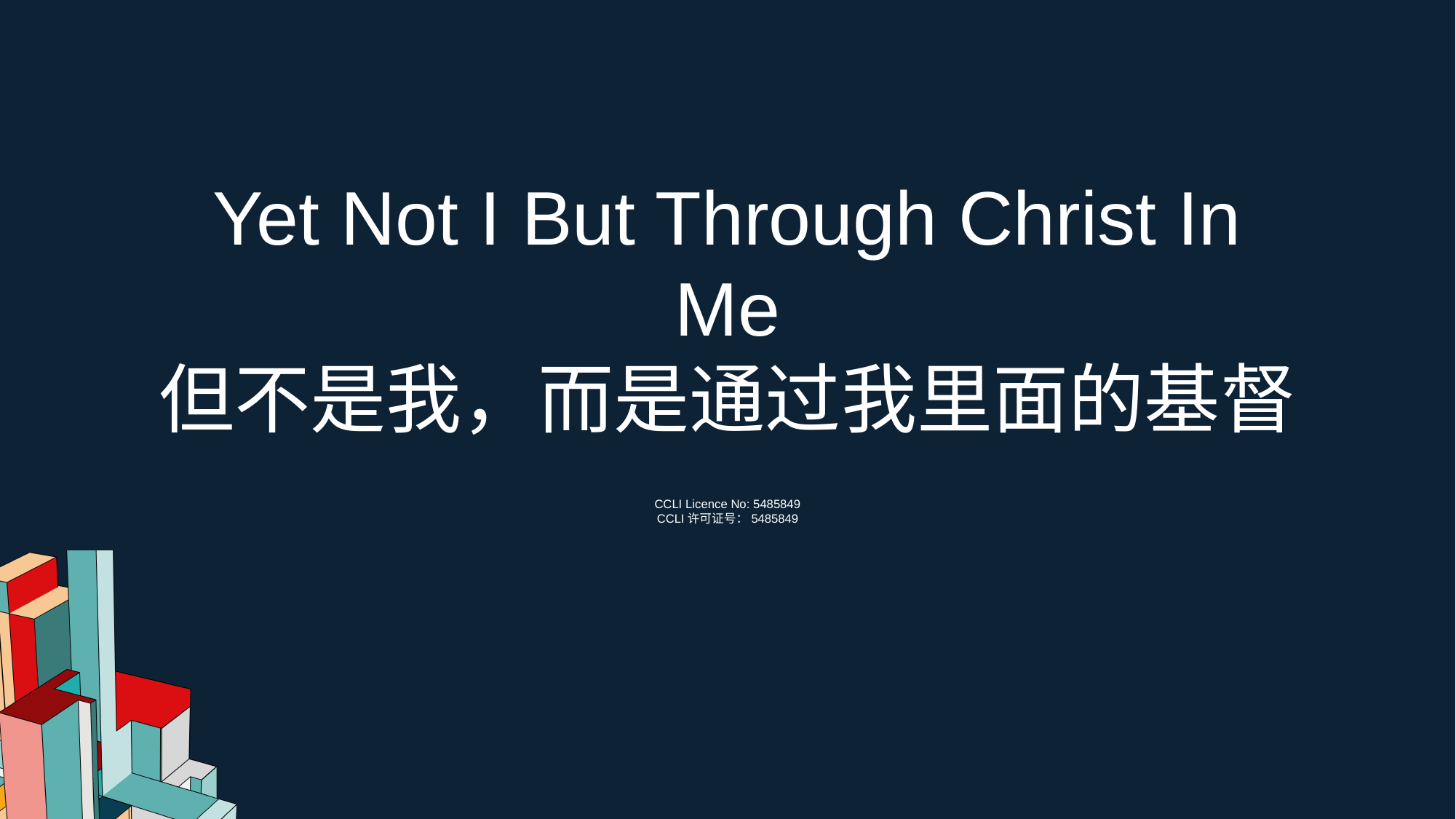

Yet Not I But Through Christ In Me
但不是我，而是通过我里面的基督
CCLI Licence No: 5485849
CCLI许可证号：5485849